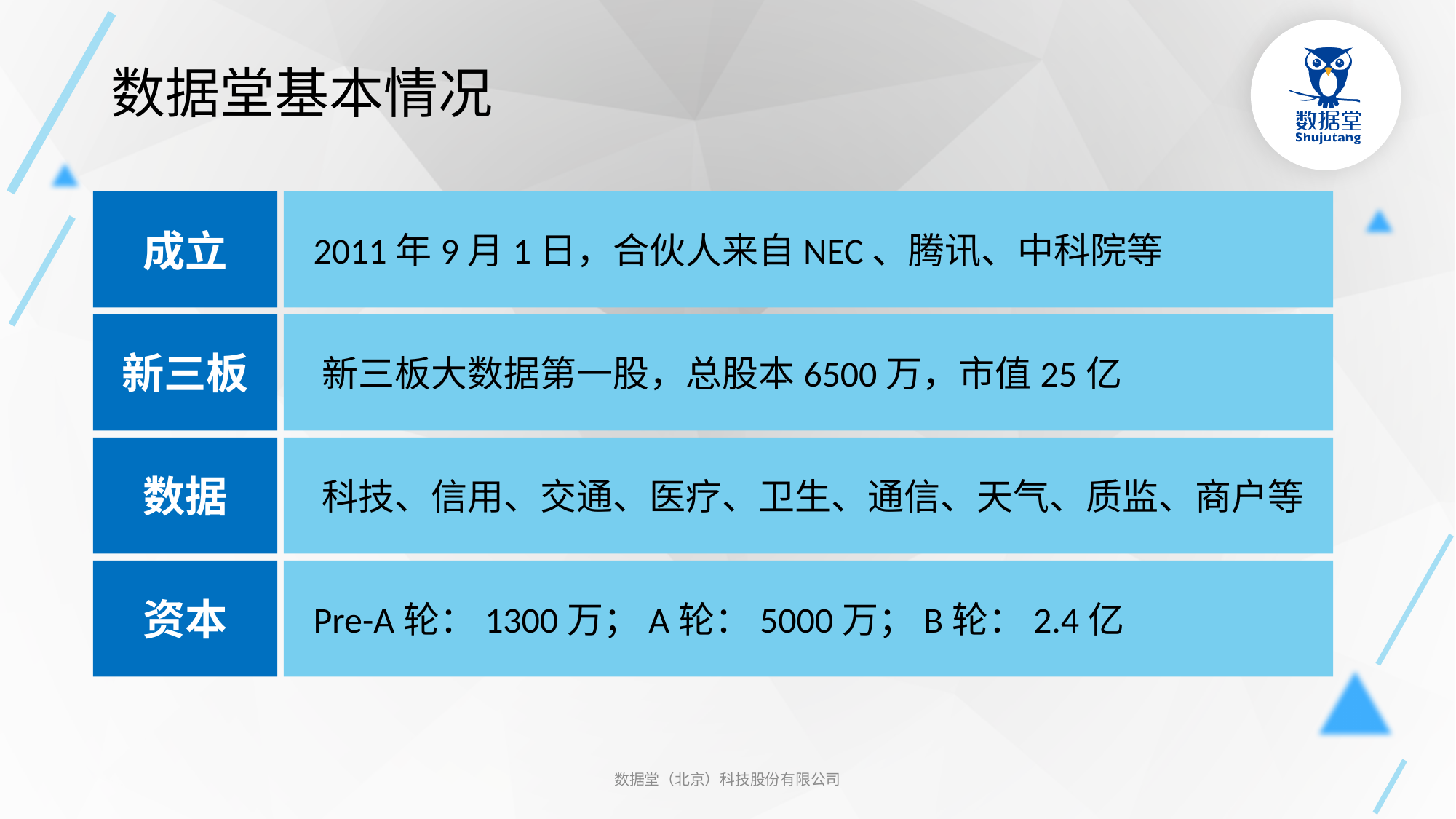

# 数据堂基本情况
成立
  2011年9月1日，合伙人来自NEC、腾讯、中科院等
新三板
  新三板大数据第一股，总股本6500万，市值25亿
数据
  科技、信用、交通、医疗、卫生、通信、天气、质监、商户等
资本
  Pre-A轮：1300万；A轮：5000万；B轮：2.4亿

数据堂（北京）科技股份有限公司
2